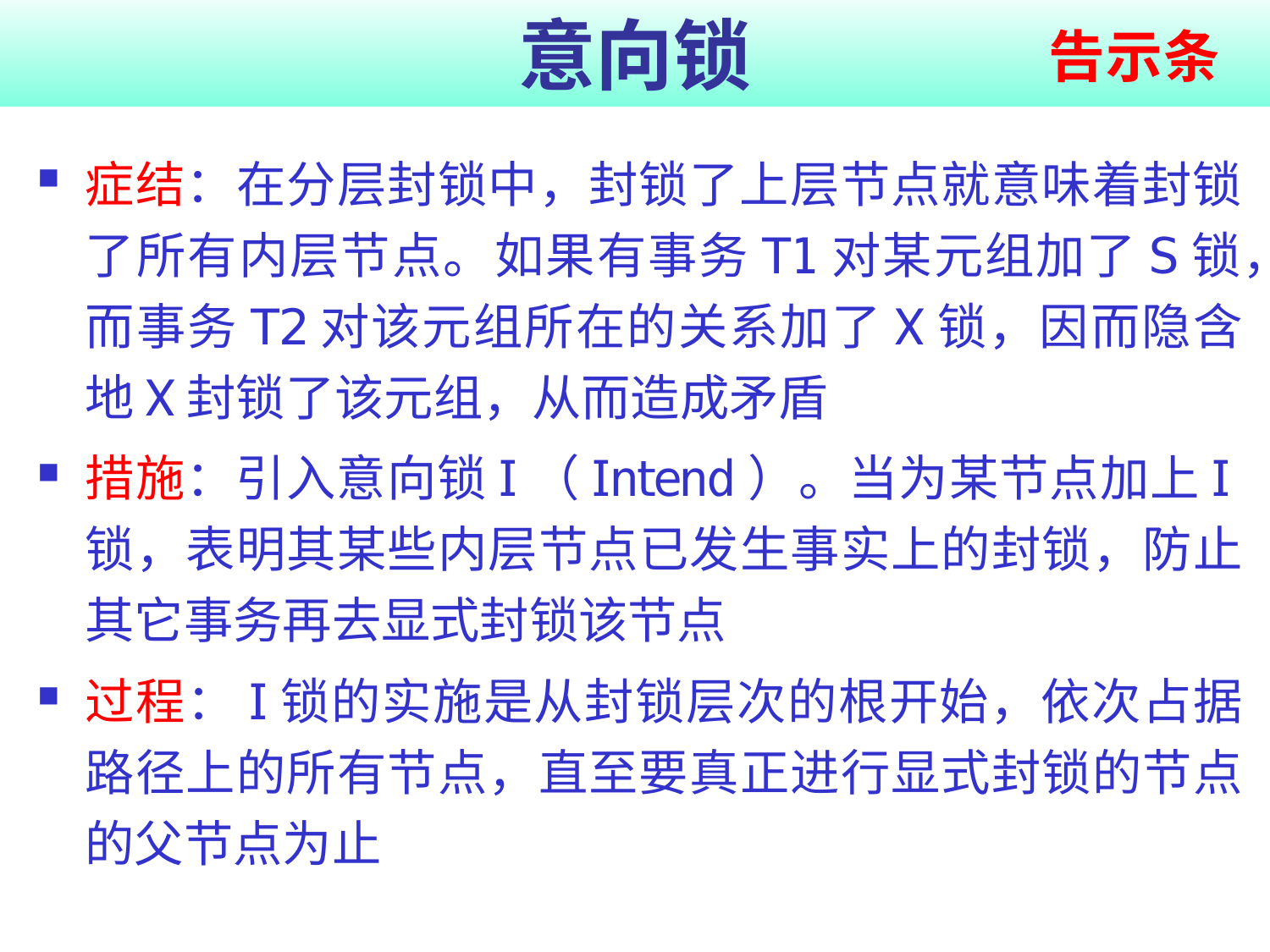

# 意向锁
告示条
症结：在分层封锁中，封锁了上层节点就意味着封锁了所有内层节点。如果有事务T1对某元组加了S锁，而事务T2对该元组所在的关系加了X锁，因而隐含地X封锁了该元组，从而造成矛盾
措施：引入意向锁I（Intend）。当为某节点加上I锁，表明其某些内层节点已发生事实上的封锁，防止其它事务再去显式封锁该节点
过程：I锁的实施是从封锁层次的根开始，依次占据路径上的所有节点，直至要真正进行显式封锁的节点的父节点为止